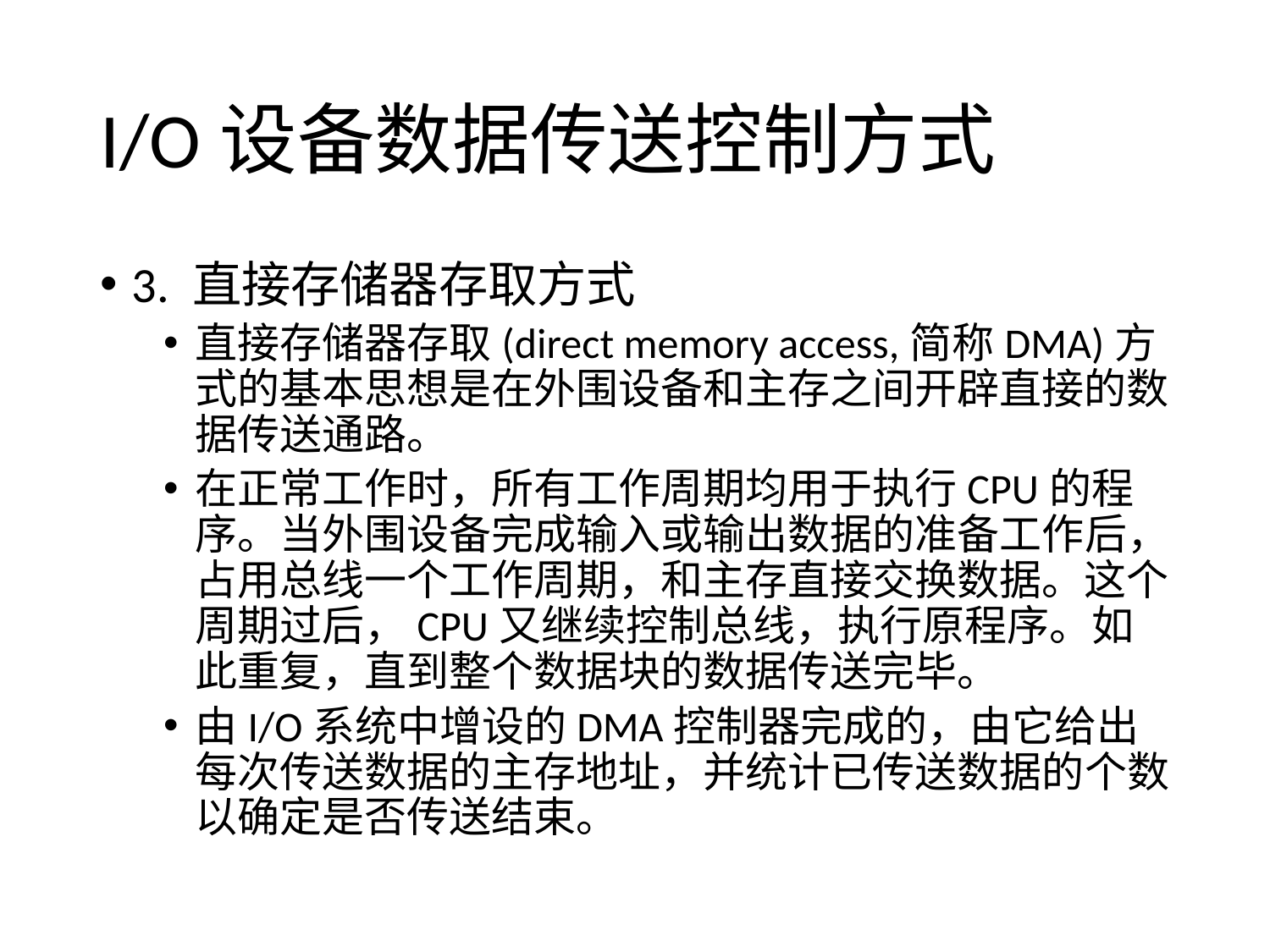

# I/O设备数据传送控制方式
3. 直接存储器存取方式
直接存储器存取(direct memory access,简称DMA)方式的基本思想是在外围设备和主存之间开辟直接的数据传送通路。
在正常工作时，所有工作周期均用于执行CPU的程序。当外围设备完成输入或输出数据的准备工作后，占用总线一个工作周期，和主存直接交换数据。这个周期过后，CPU又继续控制总线，执行原程序。如此重复，直到整个数据块的数据传送完毕。
由I/O系统中增设的DMA控制器完成的，由它给出每次传送数据的主存地址，并统计已传送数据的个数以确定是否传送结束。